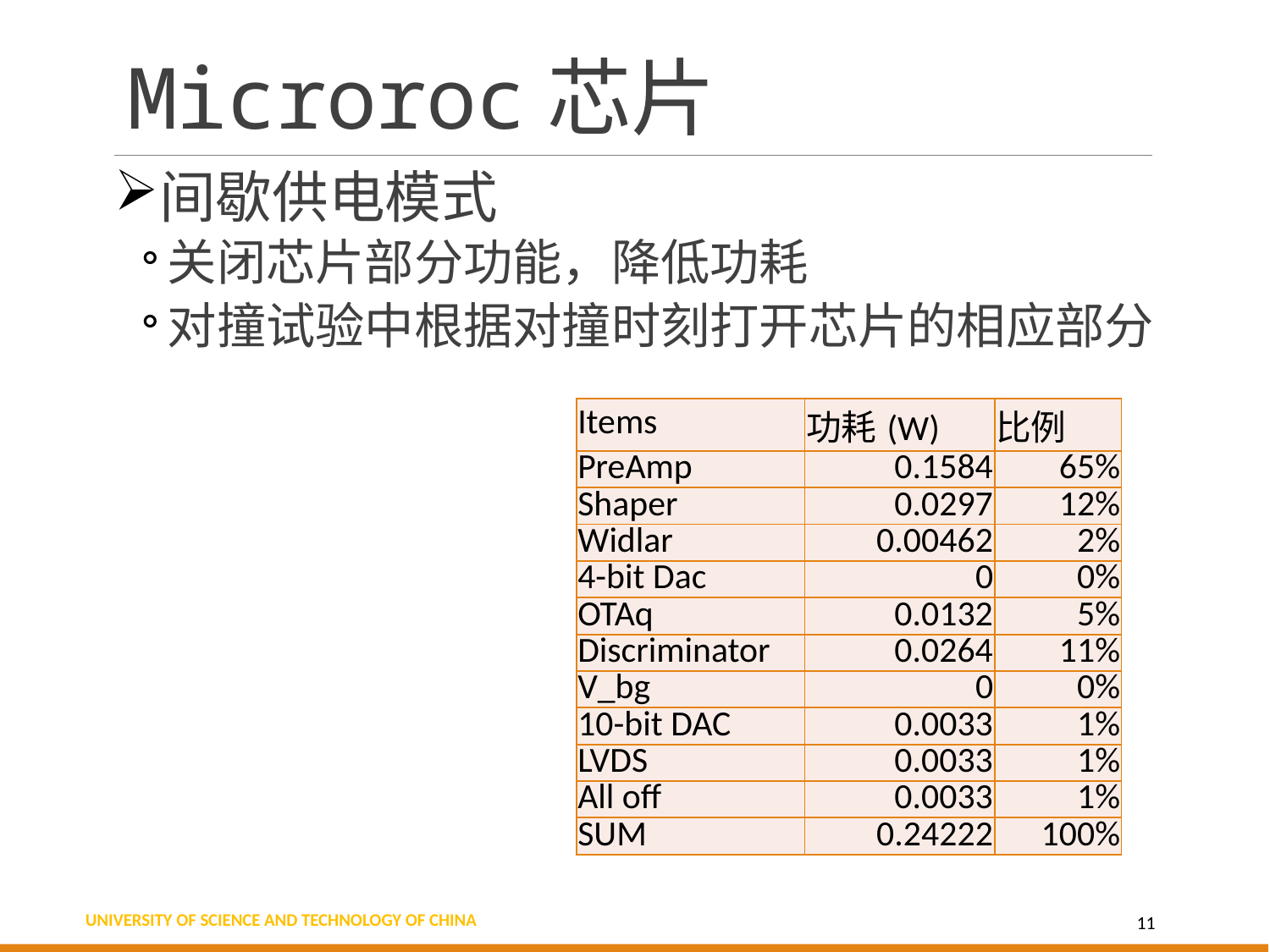

# Microroc芯片
间歇供电模式
关闭芯片部分功能，降低功耗
对撞试验中根据对撞时刻打开芯片的相应部分
| Items | 功耗(W) | 比例 |
| --- | --- | --- |
| PreAmp | 0.1584 | 65% |
| Shaper | 0.0297 | 12% |
| Widlar | 0.00462 | 2% |
| 4-bit Dac | 0 | 0% |
| OTAq | 0.0132 | 5% |
| Discriminator | 0.0264 | 11% |
| V\_bg | 0 | 0% |
| 10-bit DAC | 0.0033 | 1% |
| LVDS | 0.0033 | 1% |
| All off | 0.0033 | 1% |
| SUM | 0.24222 | 100% |
11